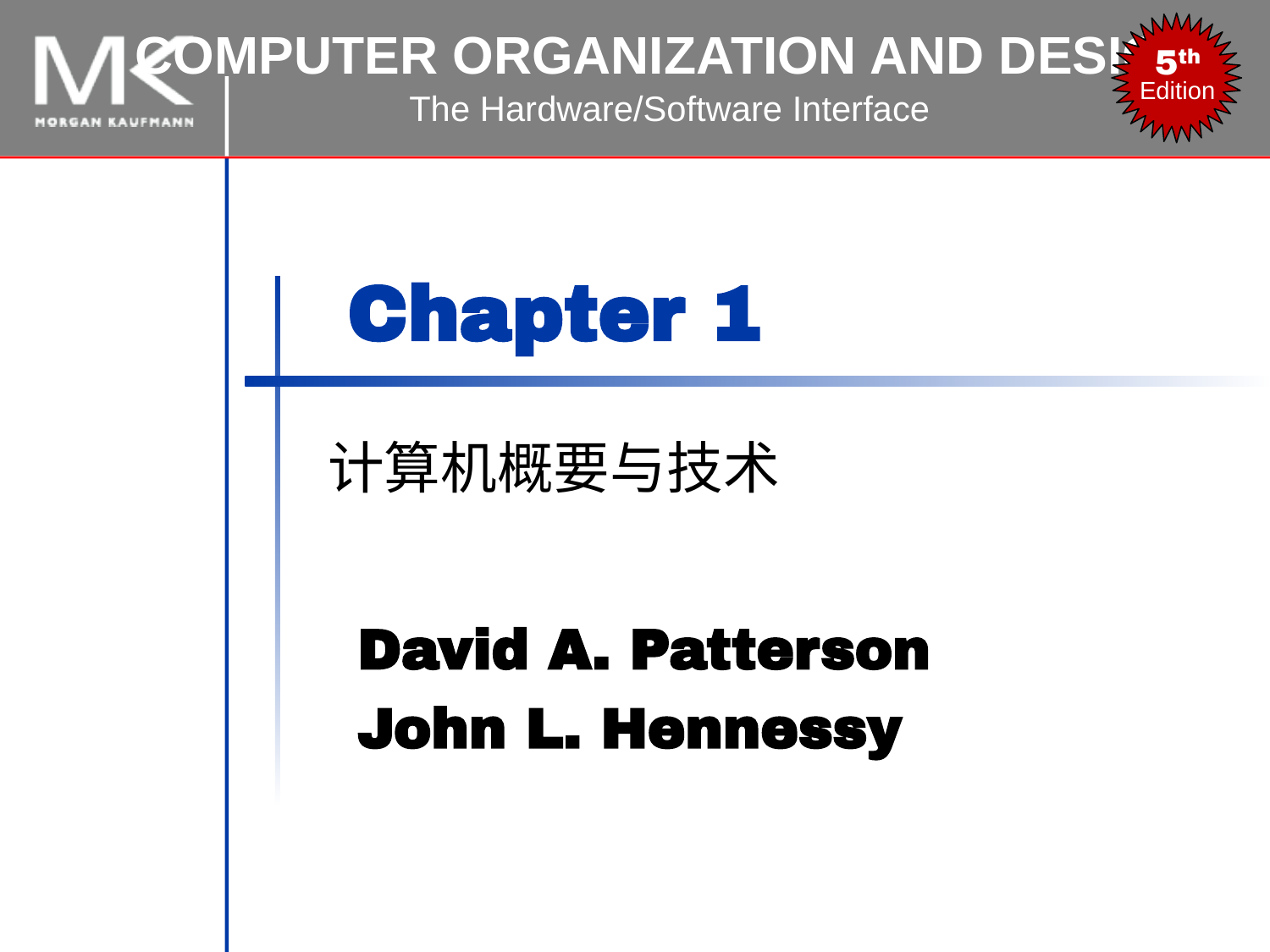

# Chapter 1
计算机概要与技术
David A. Patterson
John L. Hennessy